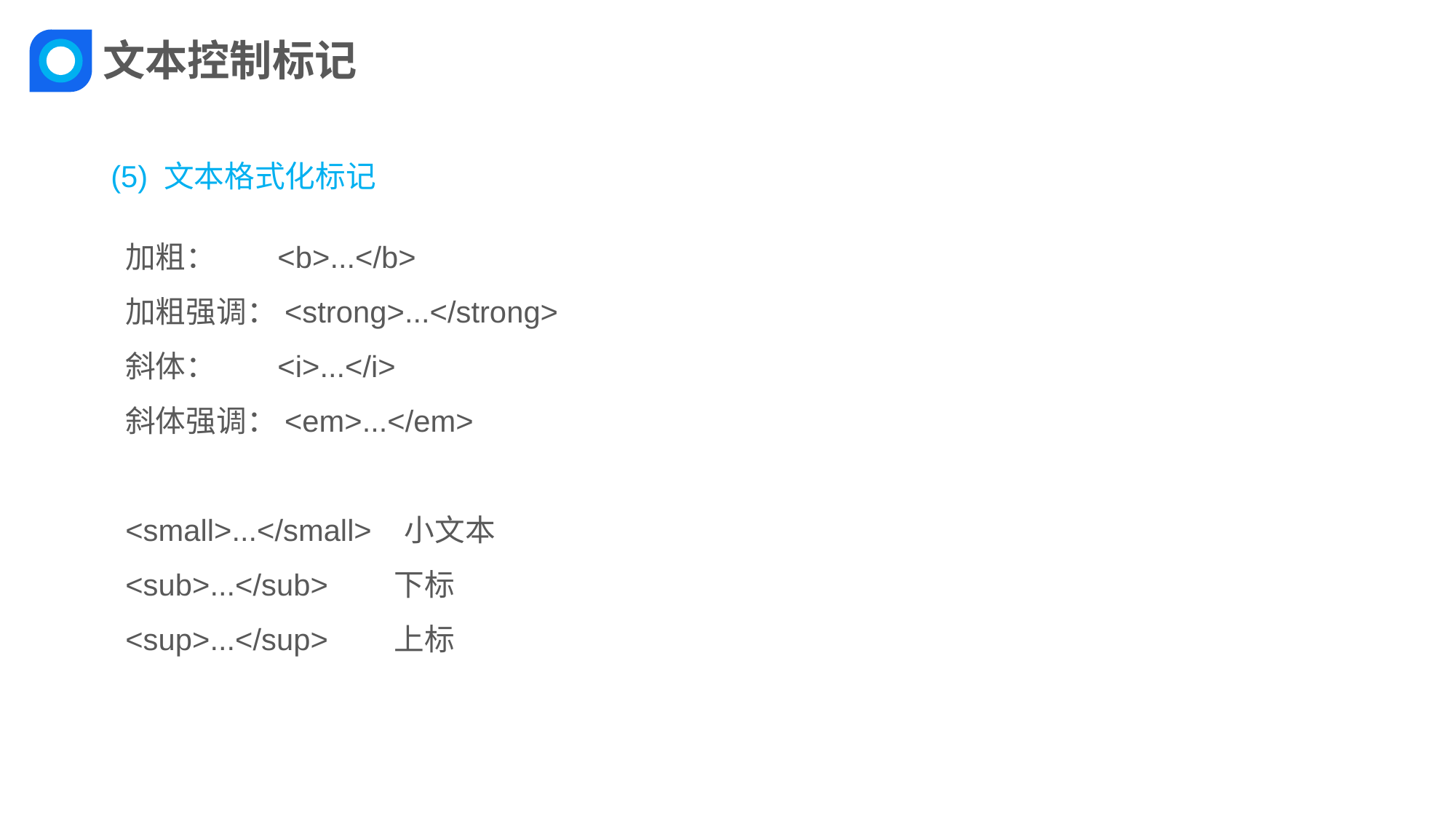

文本控制标记

(5) 文本格式化标记

加粗：        <b>...</b>
加粗强调：<strong>...</strong>
斜体：        <i>...</i>
斜体强调：<em>...</em>

<small>...</small>   小文本
<sub>...</sub>       下标
<sup>...</sup>       上标